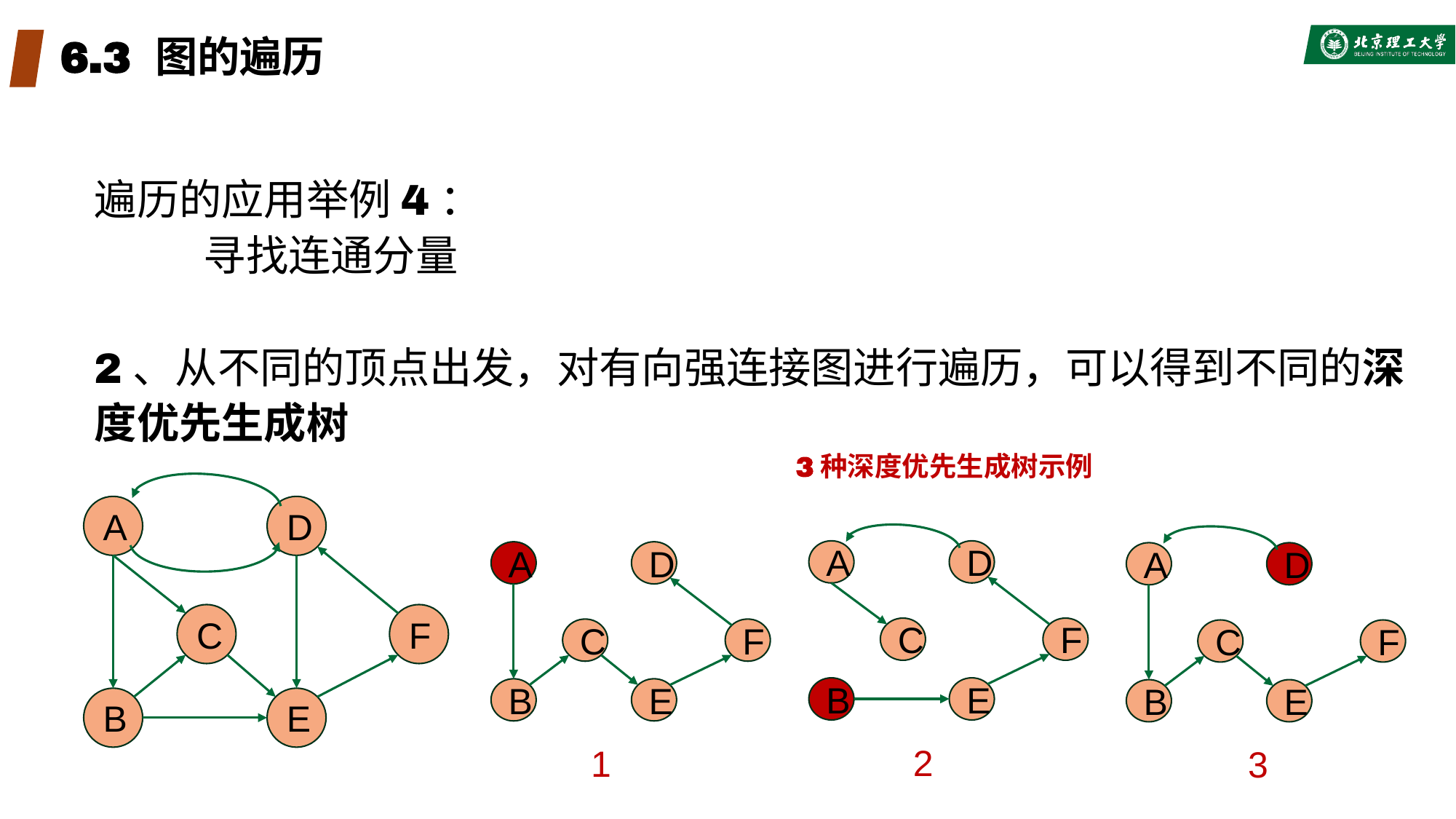

# 6.3 图的遍历
遍历的应用举例4：
	寻找连通分量

2、从不同的顶点出发，对有向强连接图进行遍历，可以得到不同的深度优先生成树
3种深度优先生成树示例

A
D

C
F
B
E

A
D
C
F
B
E

A
D
C
F
B
E
A
D
C
F
B
E
2
1
3